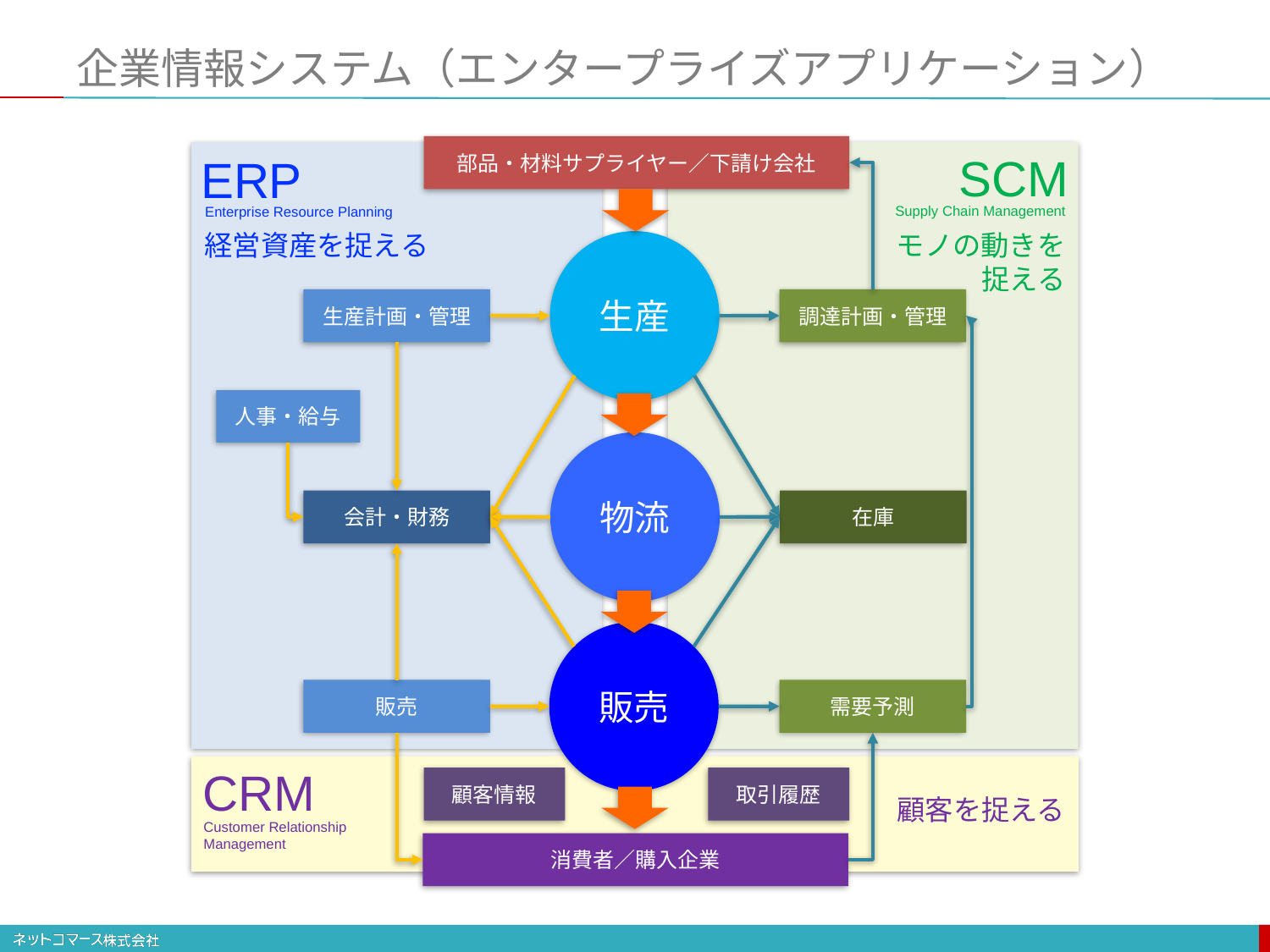

# 企業情報システム（エンタープライズアプリケーション）
部品・材料サプライヤー／下請け会社
SCM

ERP

Supply Chain Management
Enterprise Resource Planning
経営資産を捉える
モノの動きを
捉える
生産
生産計画・管理
調達計画・管理
人事・給与

物流
会計・財務
在庫

販売
販売
需要予測
CRM

顧客情報
取引履歴
顧客を捉える

Customer Relationship
Management
消費者／購入企業